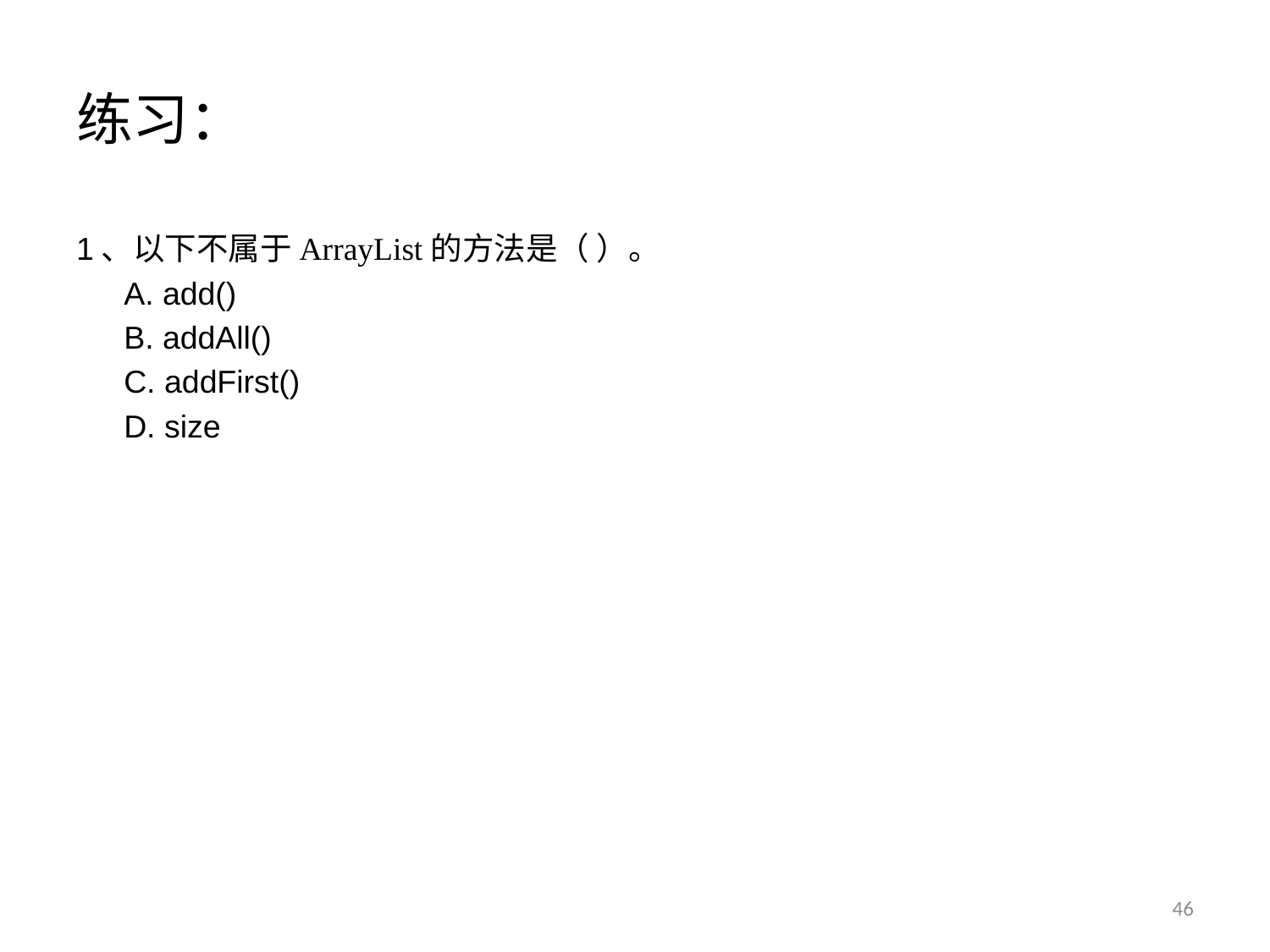

# 练习：
1、以下不属于ArrayList的方法是（ ）。
	A. add()
	B. addAll()
	C. addFirst()
	D. size

46